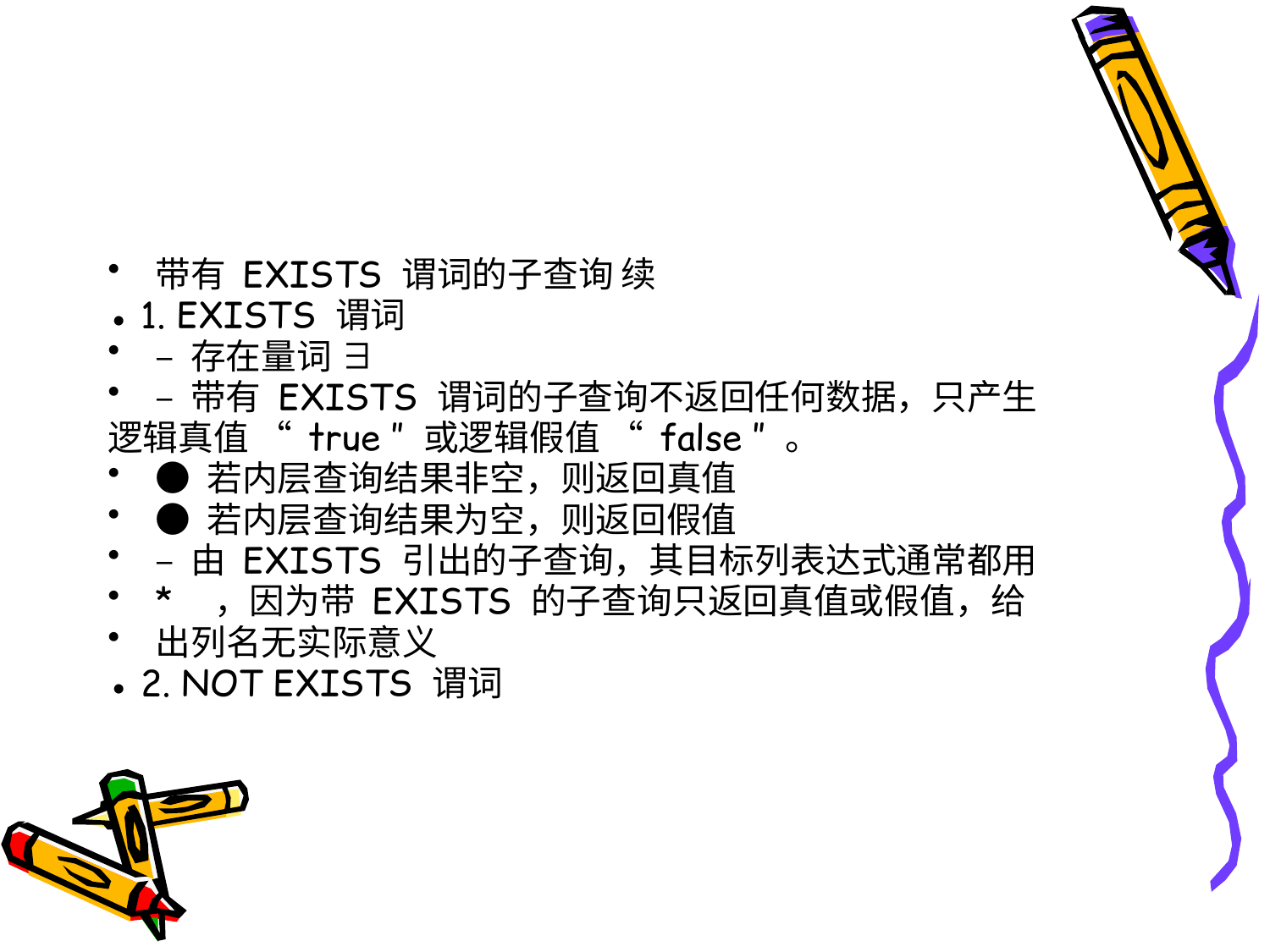

#
带有 EXISTS 谓词的子查询 续
● 1. EXISTS 谓词
– 存在量词 ∃
– 带有 EXISTS 谓词的子查询不返回任何数据，只产生
逻辑真值 “ true ” 或逻辑假值 “ false ” 。
● 若内层查询结果非空，则返回真值
● 若内层查询结果为空，则返回假值
– 由 EXISTS 引出的子查询，其目标列表达式通常都用
*   ，因为带 EXISTS 的子查询只返回真值或假值，给
出列名无实际意义
● 2. NOT EXISTS 谓词